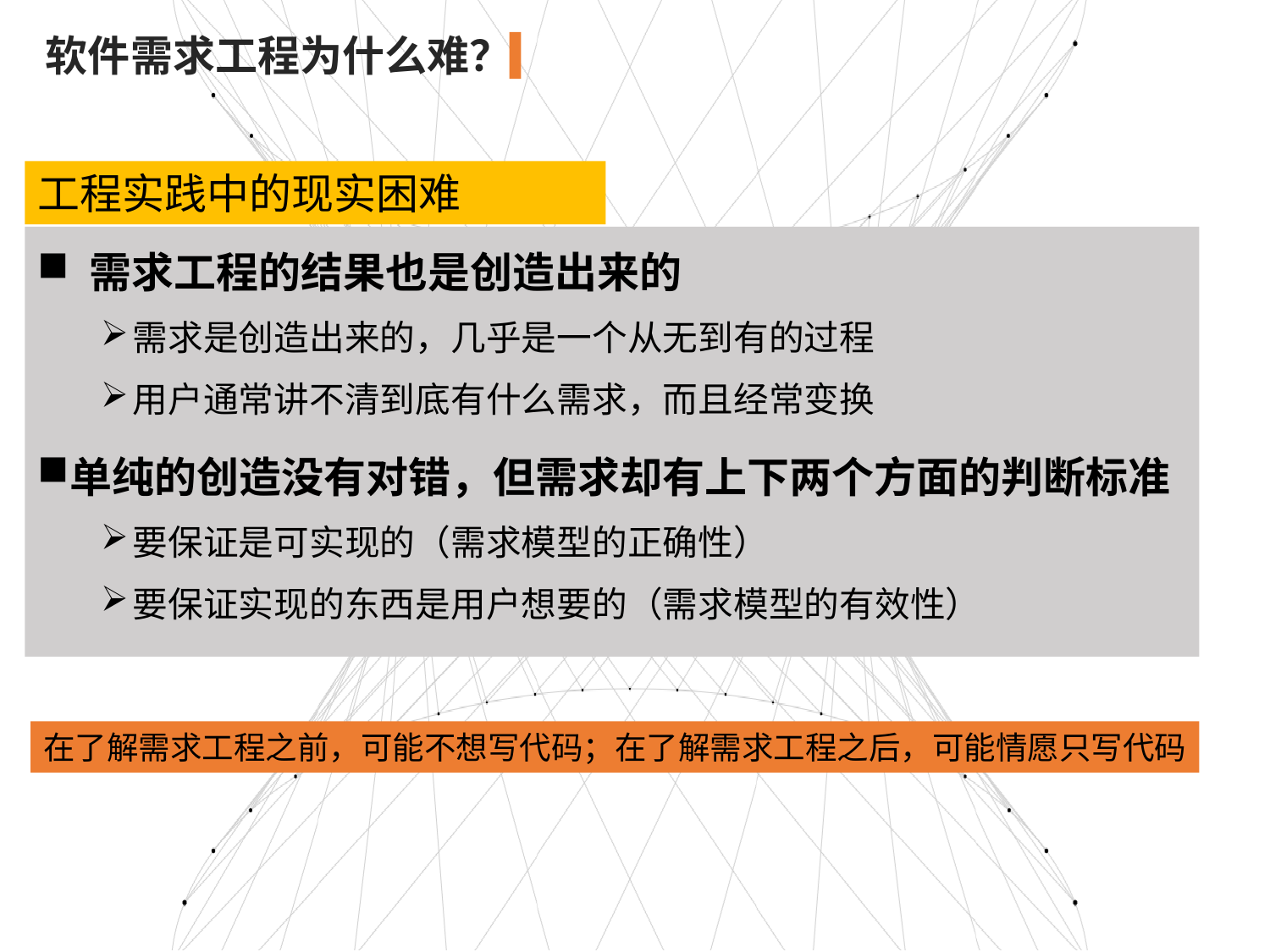

软件需求工程为什么难？

工程实践中的现实困难
 需求工程的结果也是创造出来的
需求是创造出来的，几乎是一个从无到有的过程
用户通常讲不清到底有什么需求，而且经常变换
单纯的创造没有对错，但需求却有上下两个方面的判断标准
要保证是可实现的（需求模型的正确性）
要保证实现的东西是用户想要的（需求模型的有效性）

在了解需求工程之前，可能不想写代码；在了解需求工程之后，可能情愿只写代码